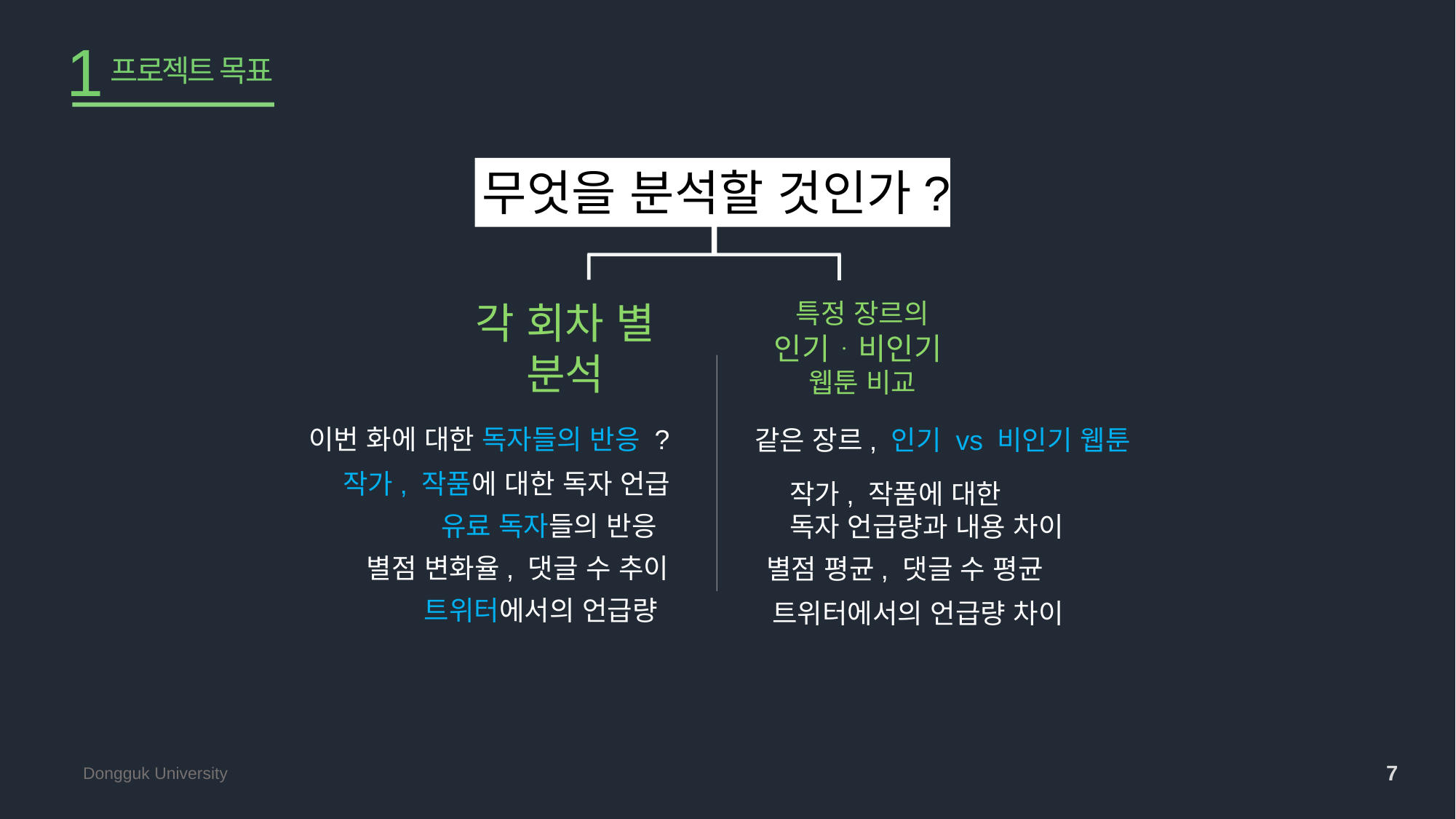

1
프로젝트 목표

Dongguk University
무엇을 분석할 것인가?

각 회차 별
분석
특정 장르의
인기ᆞ비인기
웹툰 비교
이번 화에 대한 독자들의 반응 ?
같은 장르, 인기 vs 비인기 웹툰
작가, 작품에 대한 독자 언급
작가, 작품에 대한
독자 언급량과 내용 차이
유료 독자들의 반응
별점 변화율, 댓글 수 추이
별점 평균, 댓글 수 평균
트위터에서의 언급량
트위터에서의 언급량 차이
7